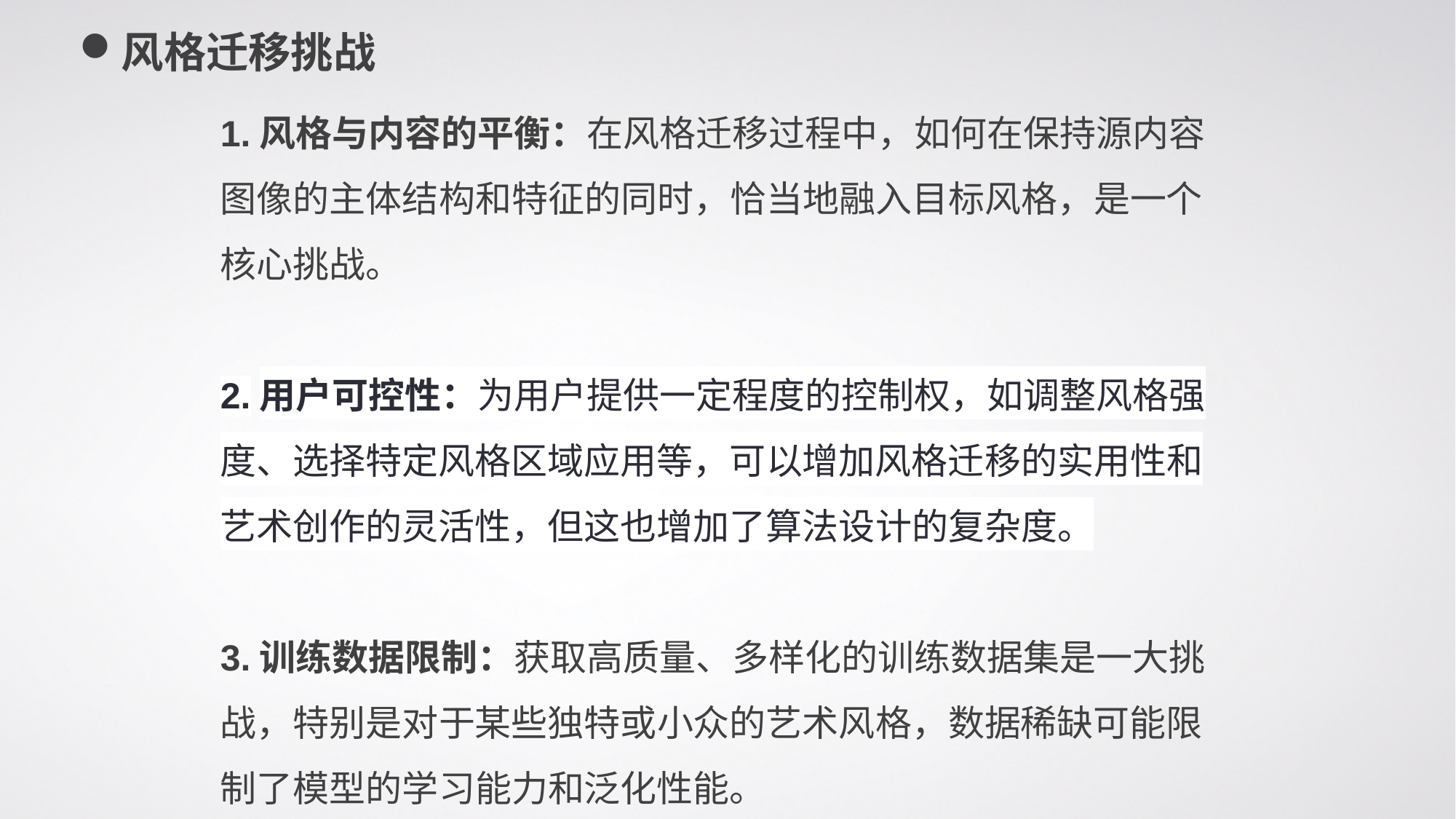

风格迁移挑战
1.风格与内容的平衡：在风格迁移过程中，如何在保持源内容图像的主体结构和特征的同时，恰当地融入目标风格，是一个核心挑战。

2.用户可控性：为用户提供一定程度的控制权，如调整风格强度、选择特定风格区域应用等，可以增加风格迁移的实用性和艺术创作的灵活性，但这也增加了算法设计的复杂度。

3.训练数据限制：获取高质量、多样化的训练数据集是一大挑战，特别是对于某些独特或小众的艺术风格，数据稀缺可能限制了模型的学习能力和泛化性能。